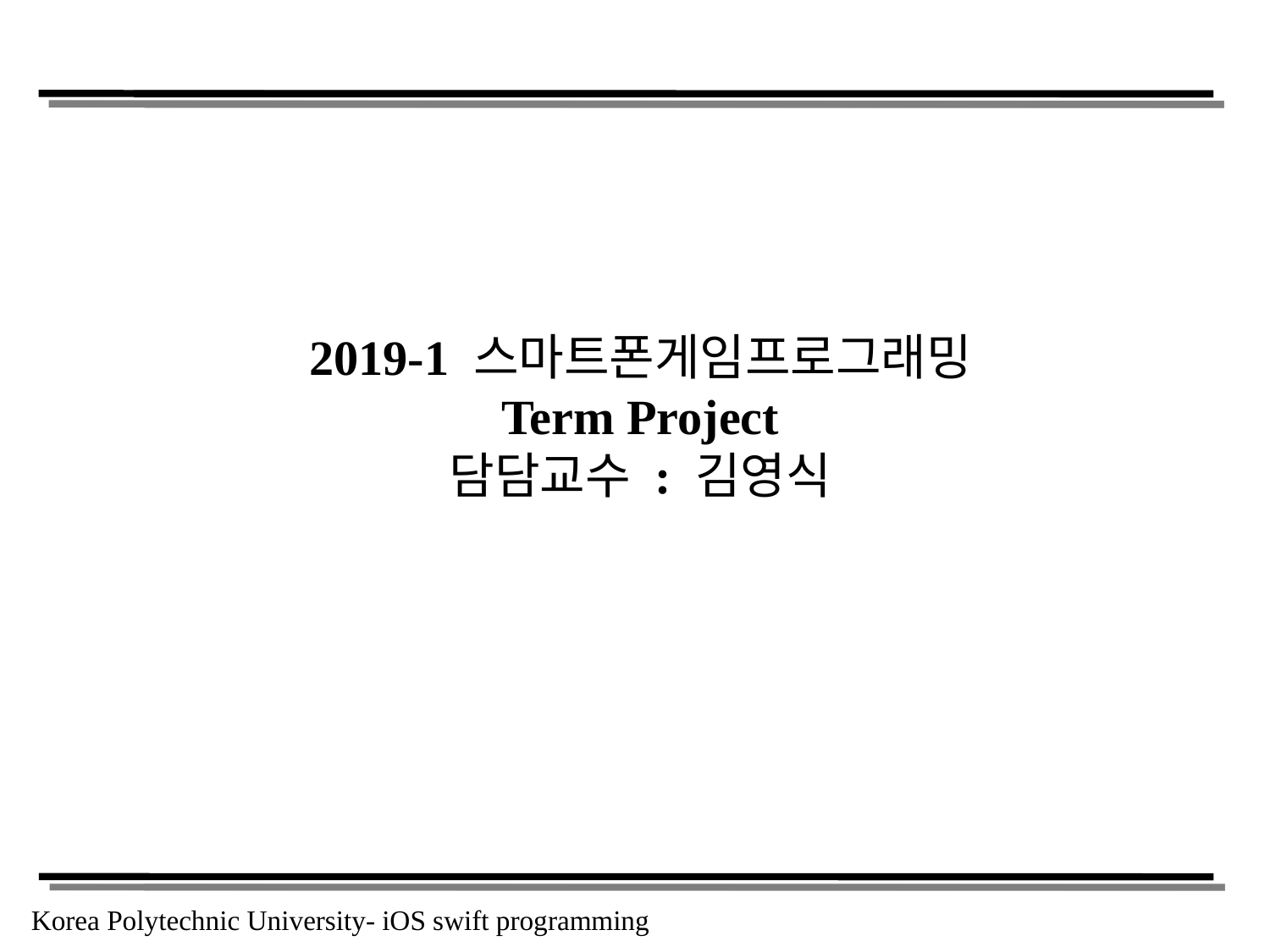

2019-1 스마트폰게임프로그래밍
Term Project
담담교수 : 김영식